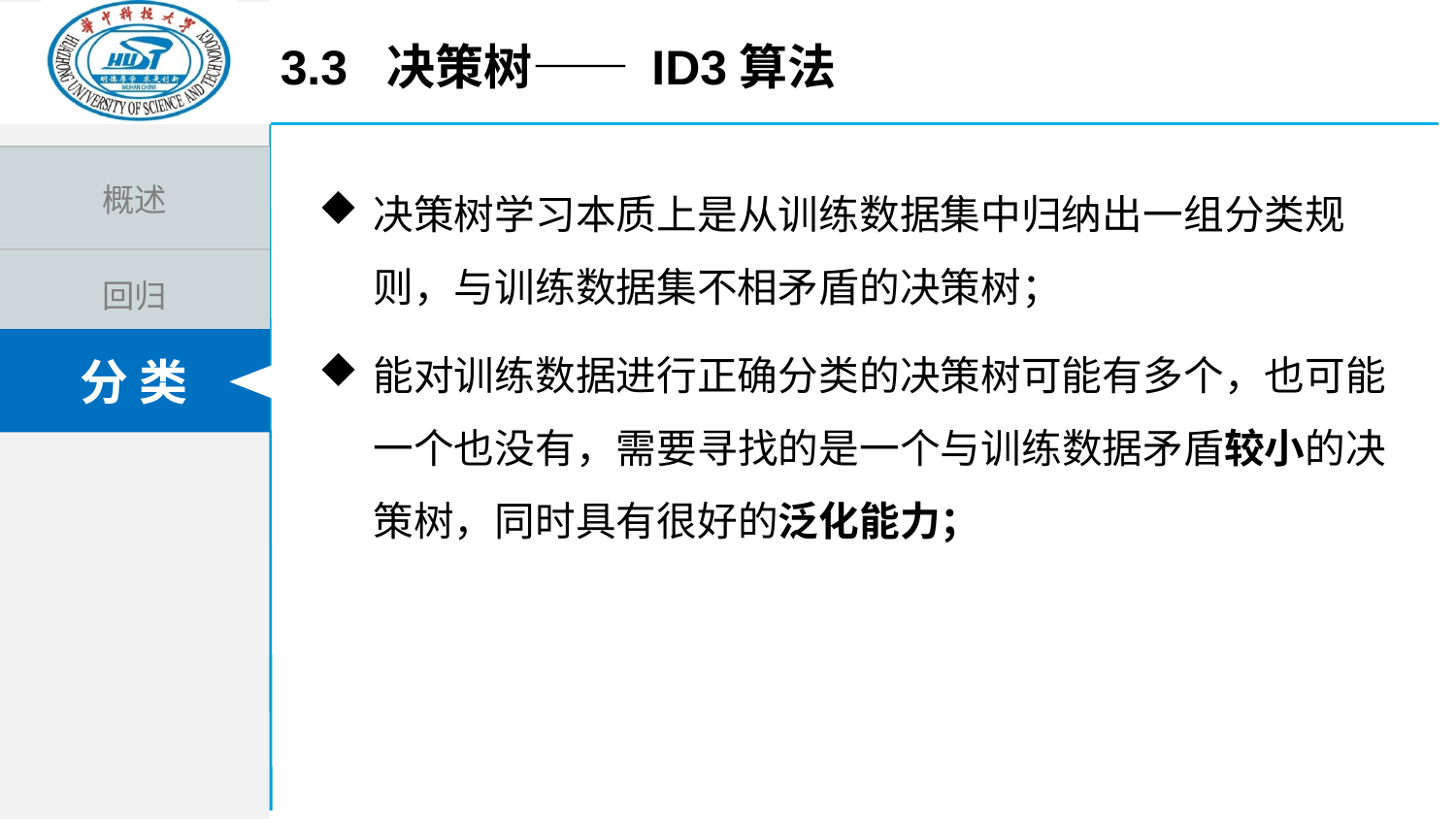

3.3  决策树—— id3算法
决策树学习本质上是从训练数据集中归纳出一组分类规则，与训练数据集不相矛盾的决策树；
能对训练数据进行正确分类的决策树可能有多个，也可能一个也没有，需要寻找的是一个与训练数据矛盾较小的决策树，同时具有很好的泛化能力；